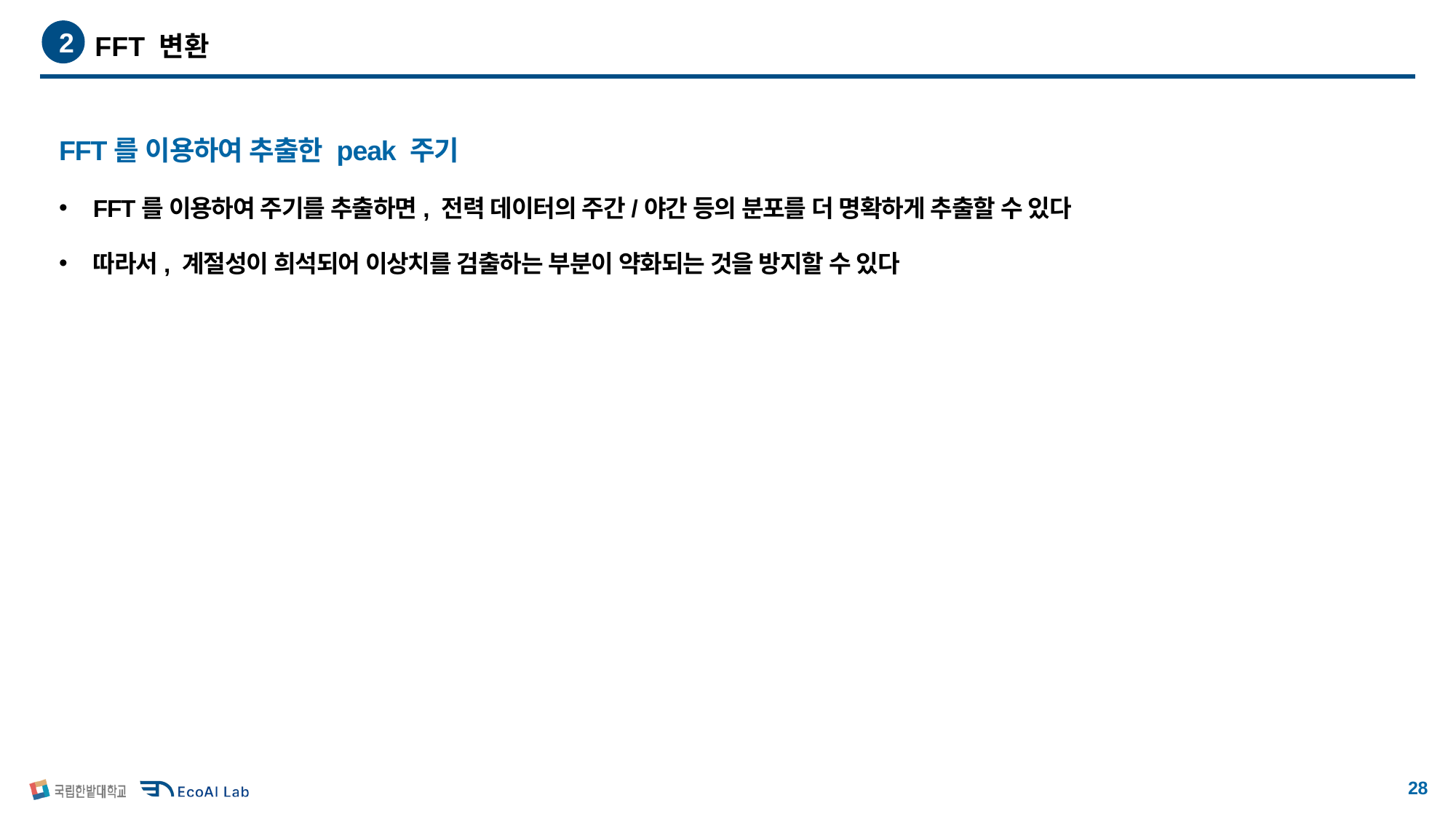

FFT 변환
2
FFT를 이용하여 추출한 peak 주기
FFT를 이용하여 주기를 추출하면, 전력 데이터의 주간/야간 등의 분포를 더 명확하게 추출할 수 있다
따라서, 계절성이 희석되어 이상치를 검출하는 부분이 약화되는 것을 방지할 수 있다
28